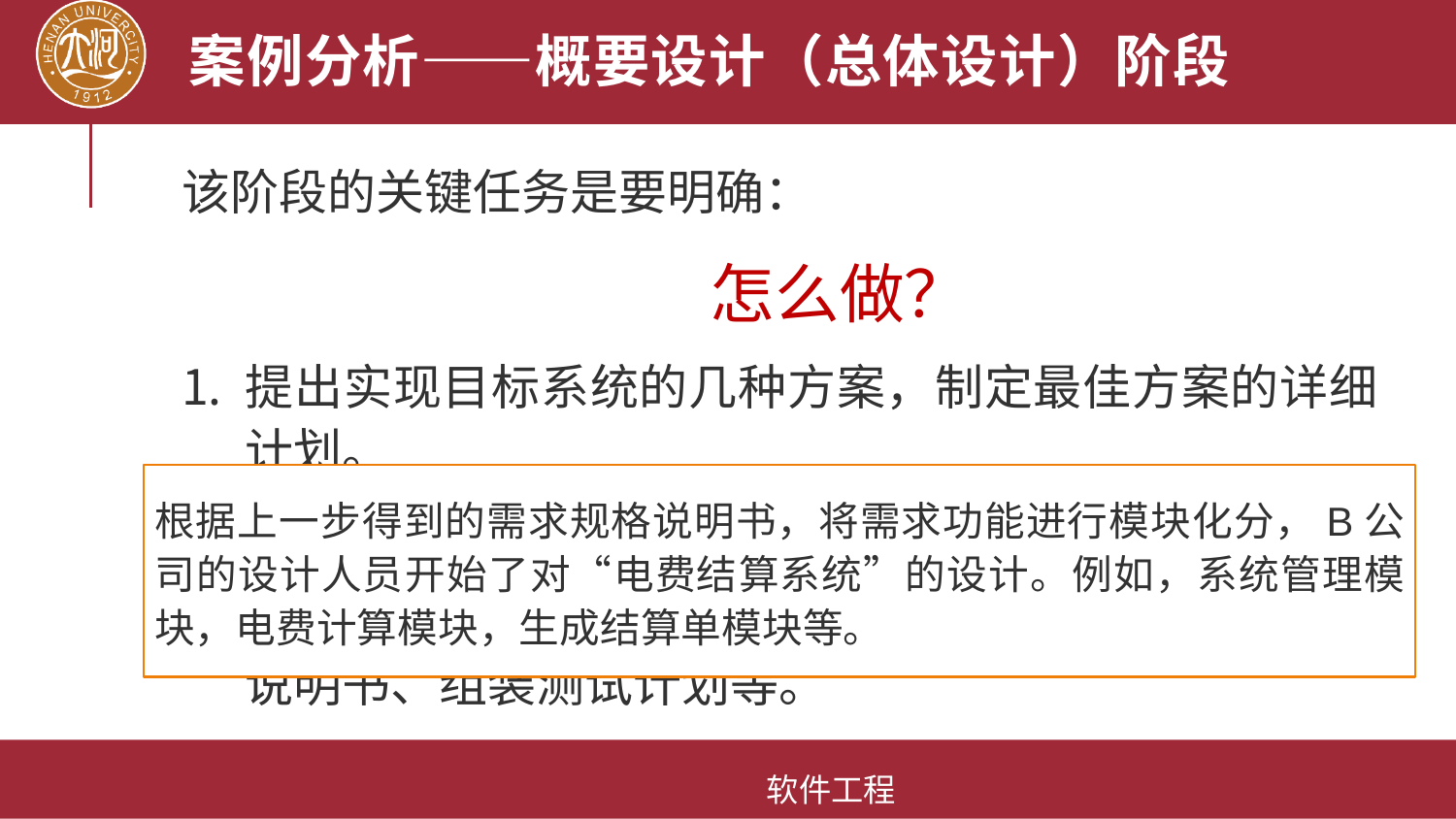

# 案例分析——概要设计（总体设计）阶段
该阶段的关键任务是要明确：
				    怎么做？
提出实现目标系统的几种方案，制定最佳方案的详细计划。
系统的数据库设计、体系结构设计、GUI等。
阶段性成果：概要设计说明书、数据库或者数据结构说明书、组装测试计划等。
根据上一步得到的需求规格说明书，将需求功能进行模块化分，B公司的设计人员开始了对“电费结算系统”的设计。例如，系统管理模块，电费计算模块，生成结算单模块等。

软件工程
71